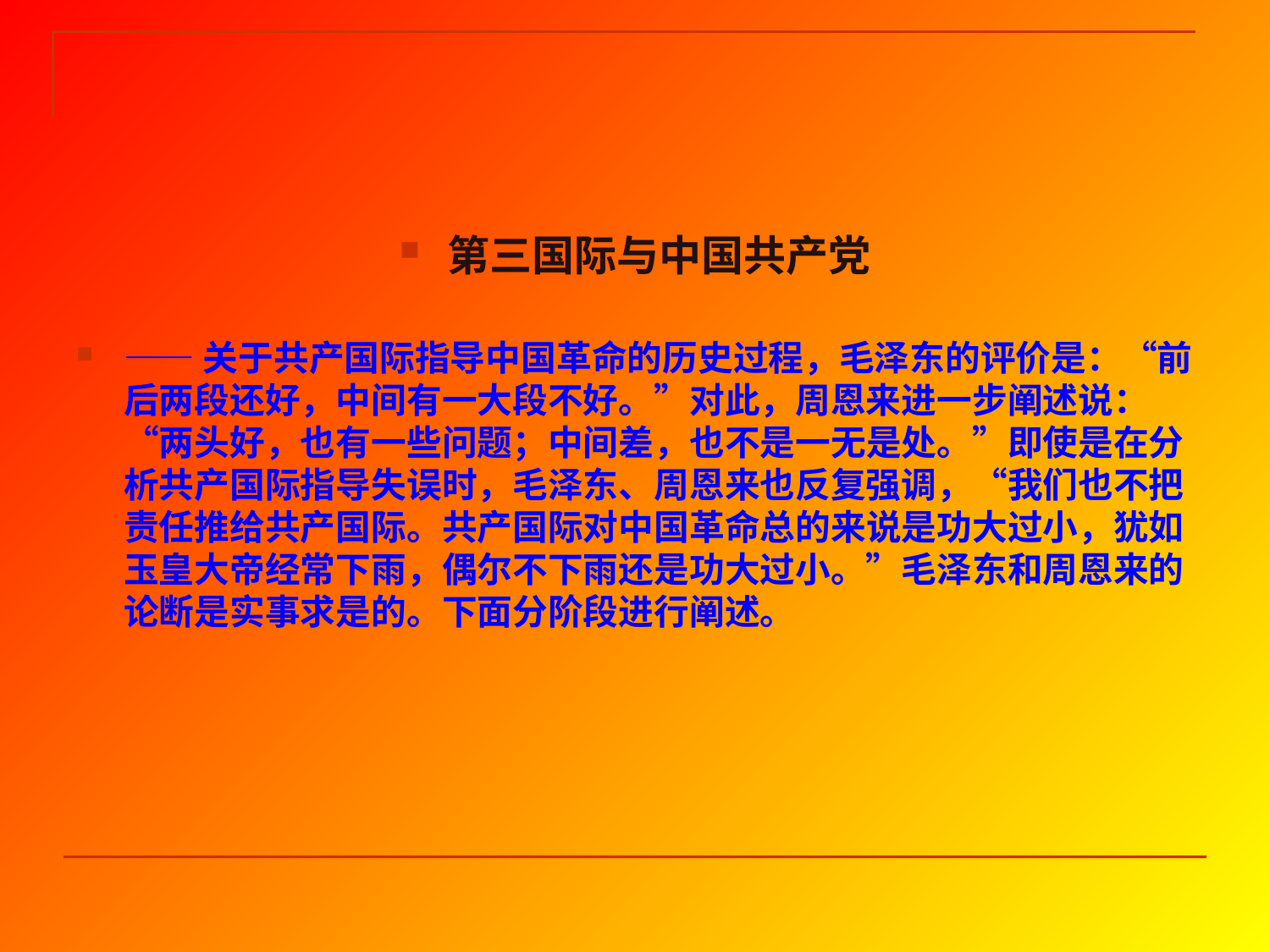

第三国际与中国共产党

——关于共产国际指导中国革命的历史过程，毛泽东的评价是：“前后两段还好，中间有一大段不好。”对此，周恩来进一步阐述说：“两头好，也有一些问题；中间差，也不是一无是处。”即使是在分析共产国际指导失误时，毛泽东、周恩来也反复强调，“我们也不把责任推给共产国际。共产国际对中国革命总的来说是功大过小，犹如玉皇大帝经常下雨，偶尔不下雨还是功大过小。”毛泽东和周恩来的论断是实事求是的。下面分阶段进行阐述。